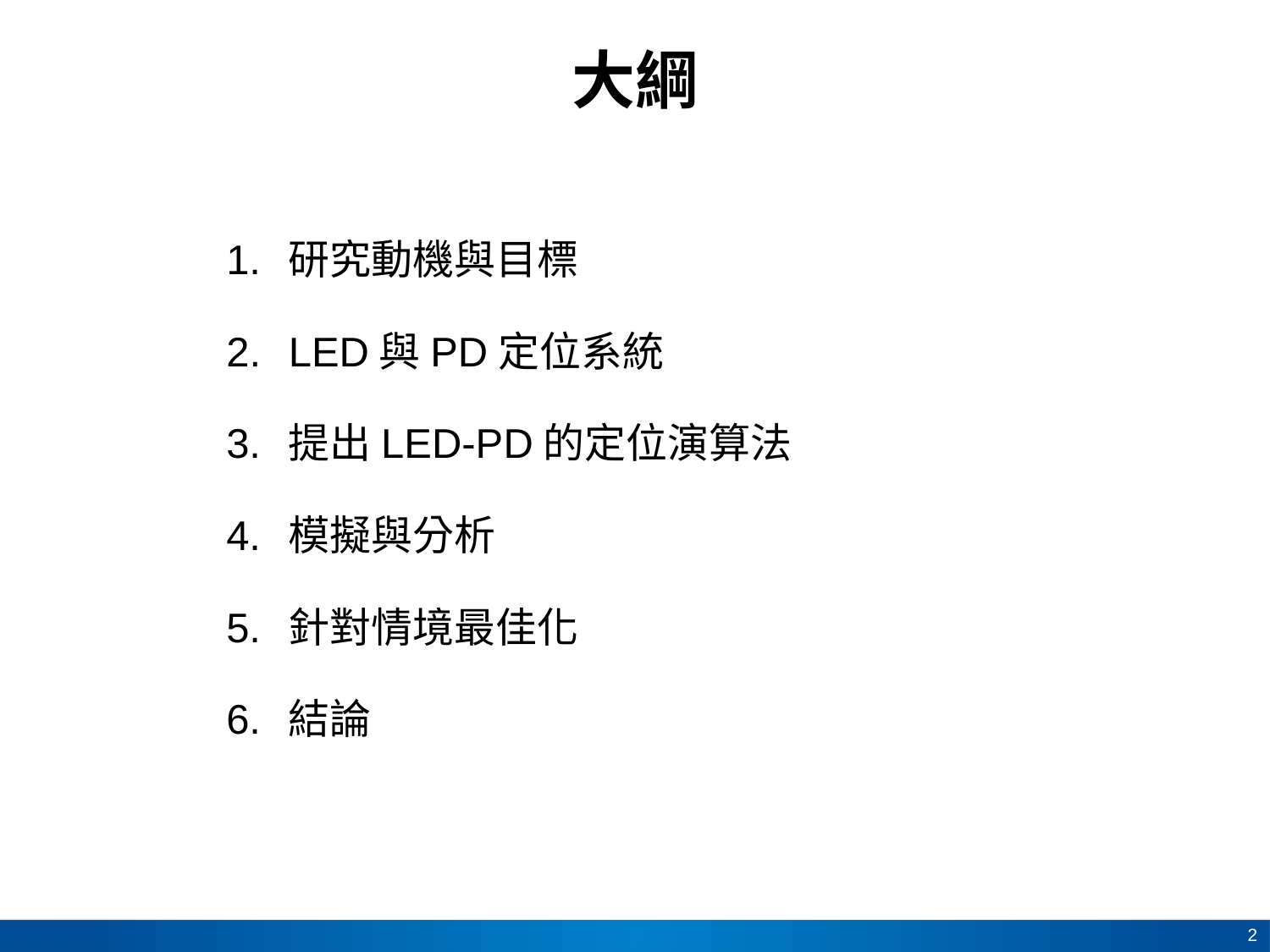

# 大綱
研究動機與目標
LED與PD定位系統
提出LED-PD的定位演算法
模擬與分析
針對情境最佳化
結論
2